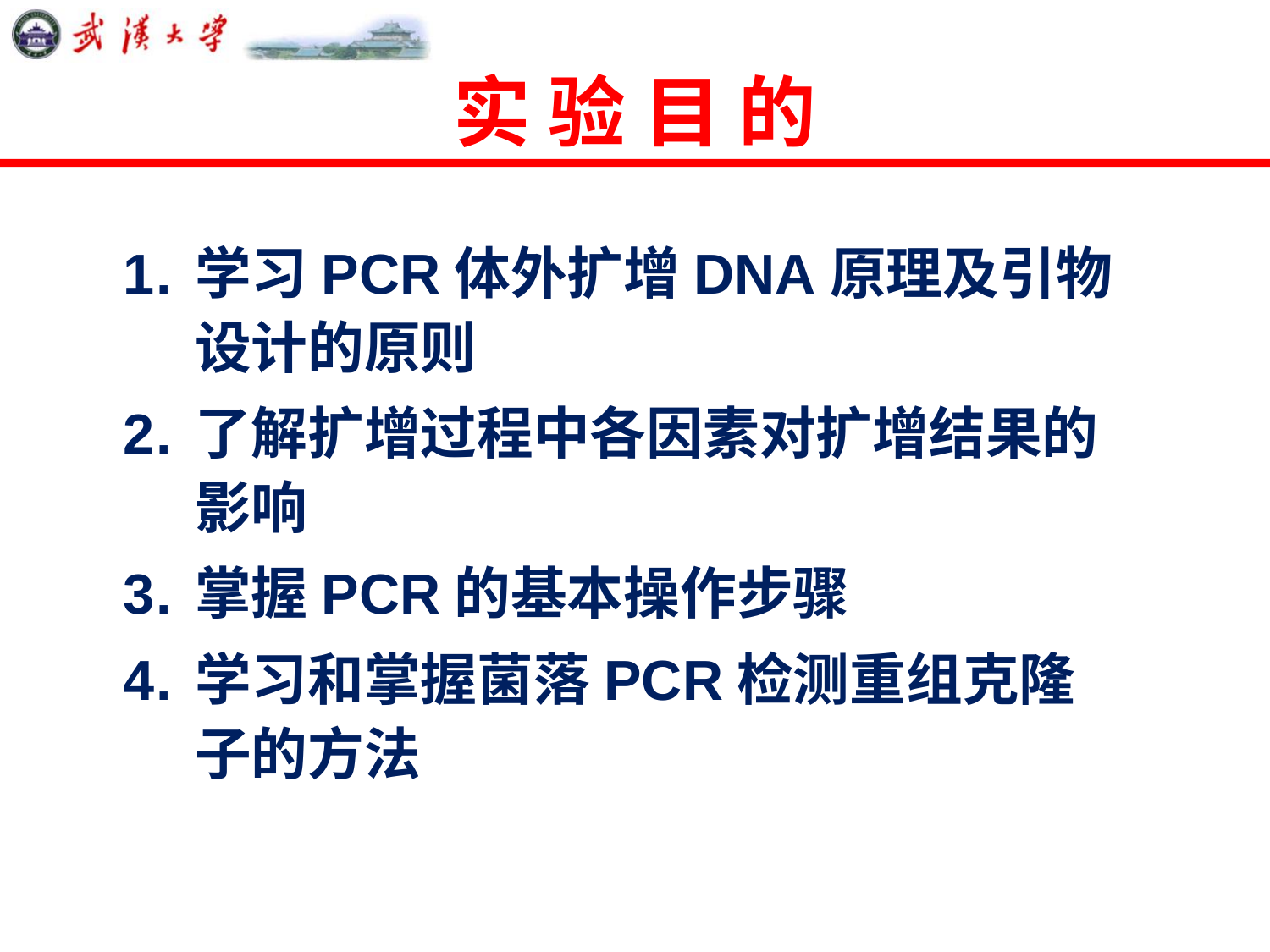

# 实 验 目 的

学习PCR体外扩增DNA原理及引物设计的原则
了解扩增过程中各因素对扩增结果的影响
掌握PCR的基本操作步骤
学习和掌握菌落PCR检测重组克隆子的方法